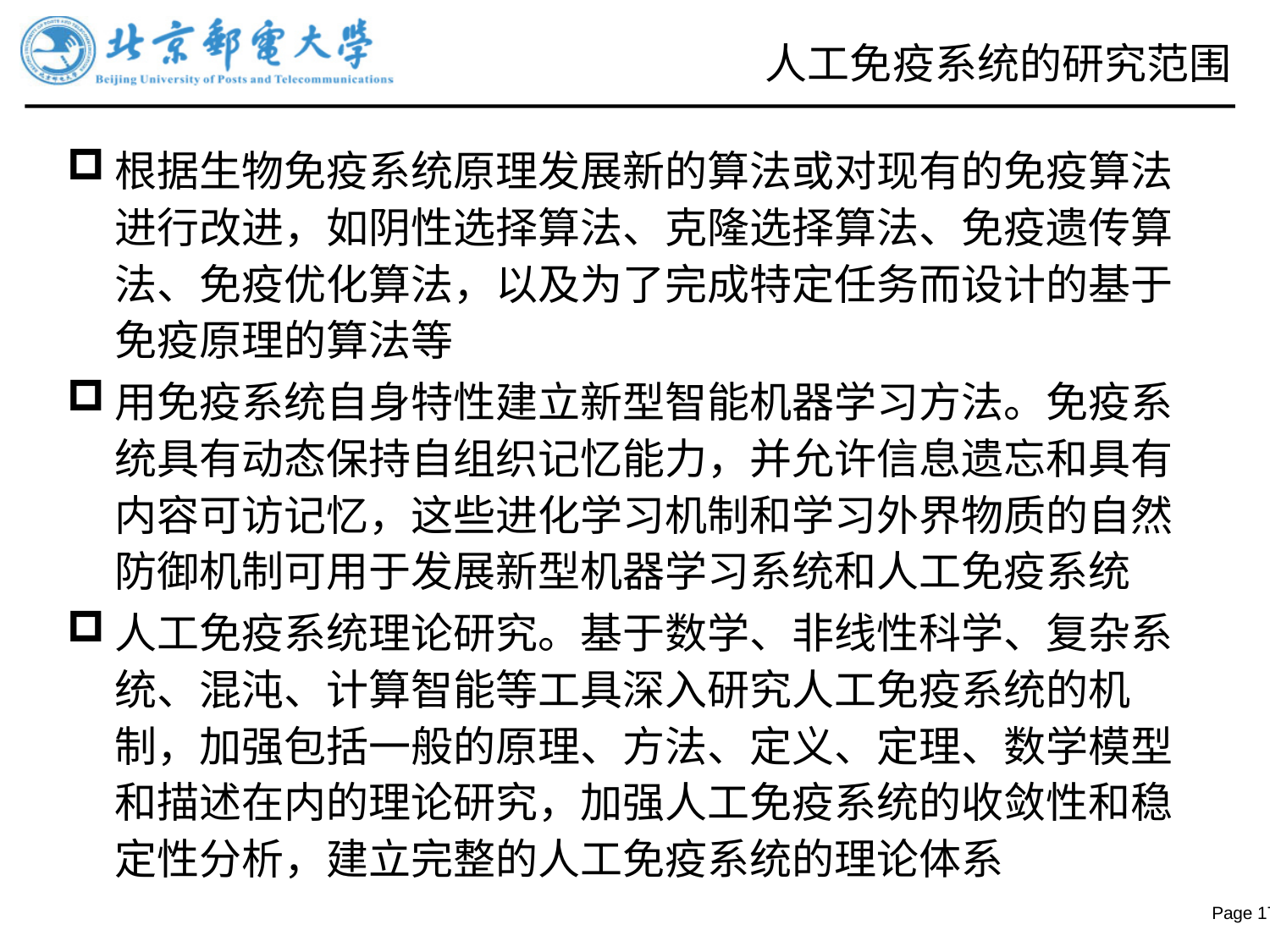

# 人工免疫系统的研究范围
根据生物免疫系统原理发展新的算法或对现有的免疫算法进行改进，如阴性选择算法、克隆选择算法、免疫遗传算法、免疫优化算法，以及为了完成特定任务而设计的基于免疫原理的算法等
用免疫系统自身特性建立新型智能机器学习方法。免疫系统具有动态保持自组织记忆能力，并允许信息遗忘和具有内容可访记忆，这些进化学习机制和学习外界物质的自然防御机制可用于发展新型机器学习系统和人工免疫系统
人工免疫系统理论研究。基于数学、非线性科学、复杂系统、混沌、计算智能等工具深入研究人工免疫系统的机制，加强包括一般的原理、方法、定义、定理、数学模型和描述在内的理论研究，加强人工免疫系统的收敛性和稳定性分析，建立完整的人工免疫系统的理论体系